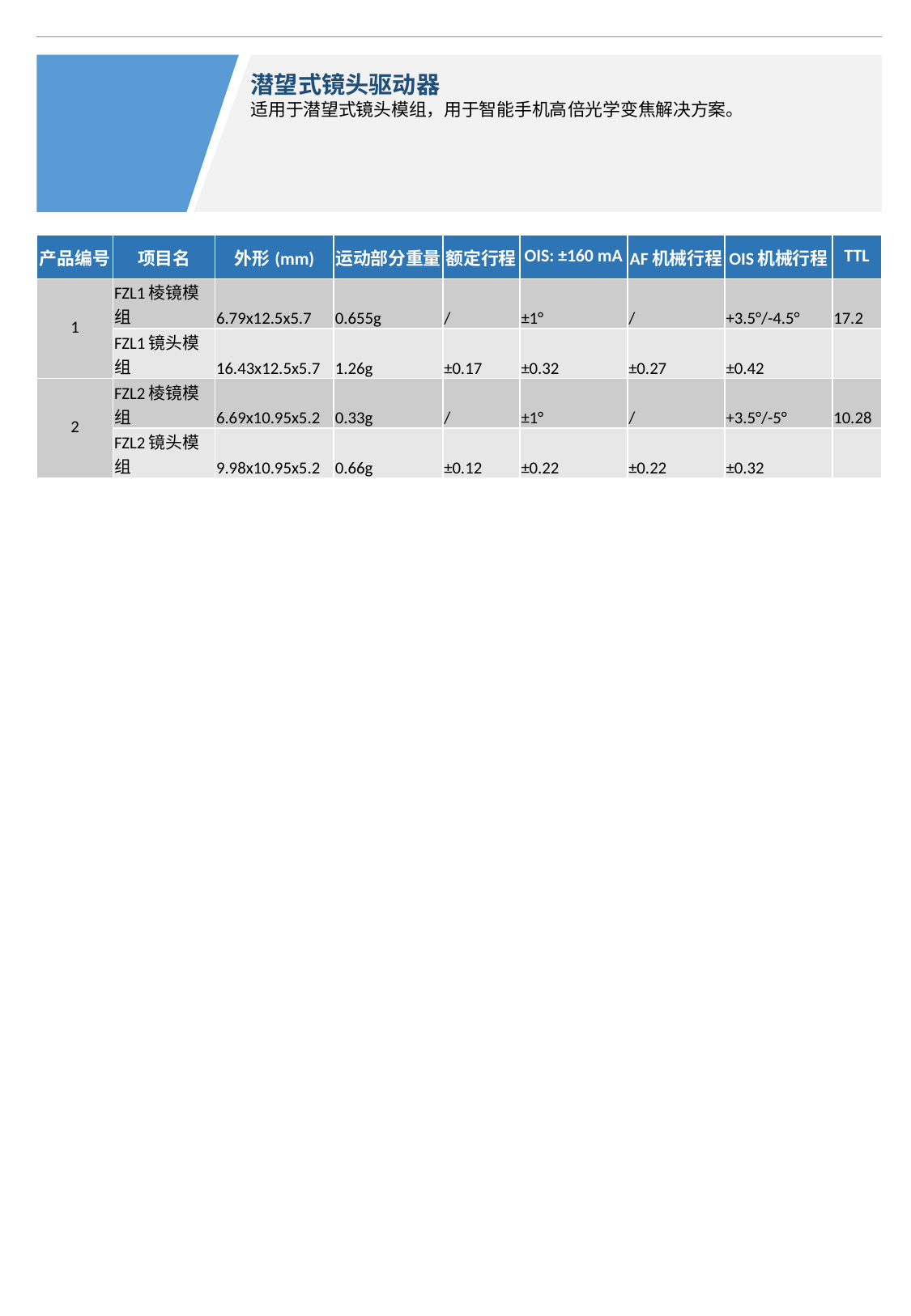

潜望式镜头驱动器
适用于潜望式镜头模组，用于智能手机高倍光学变焦解决方案。
| 产品编号 | 项目名 | 外形(mm) | 运动部分重量 | 额定行程 | OIS: ±160 mA | AF机械行程 | OIS机械行程 | TTL |
| --- | --- | --- | --- | --- | --- | --- | --- | --- |
| 1 | FZL1棱镜模组 | 6.79x12.5x5.7 | 0.655g | / | ±1° | / | +3.5°/-4.5° | 17.2 |
|  | FZL1镜头模组 | 16.43x12.5x5.7 | 1.26g | ±0.17 | ±0.32 | ±0.27 | ±0.42 |  |
| 2 | FZL2棱镜模组 | 6.69x10.95x5.2 | 0.33g | / | ±1° | / | +3.5°/-5° | 10.28 |
|  | FZL2镜头模组 | 9.98x10.95x5.2 | 0.66g | ±0.12 | ±0.22 | ±0.22 | ±0.32 |  |